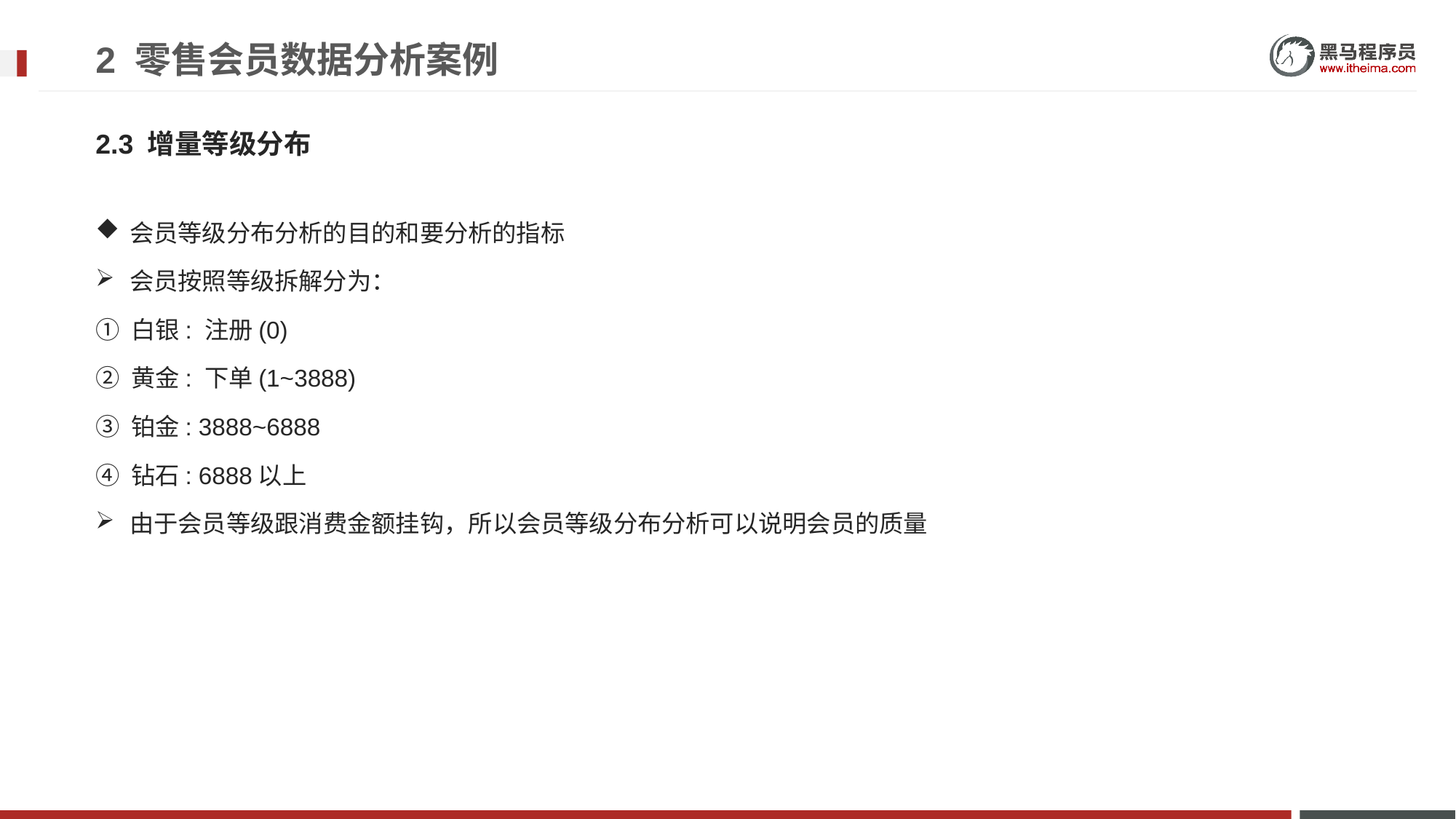

# 2 零售会员数据分析案例
2.3 增量等级分布
会员等级分布分析的目的和要分析的指标
会员按照等级拆解分为：
① 白银: 注册(0)
② 黄金: 下单(1~3888)
③ 铂金: 3888~6888
④ 钻石: 6888以上
由于会员等级跟消费金额挂钩，所以会员等级分布分析可以说明会员的质量